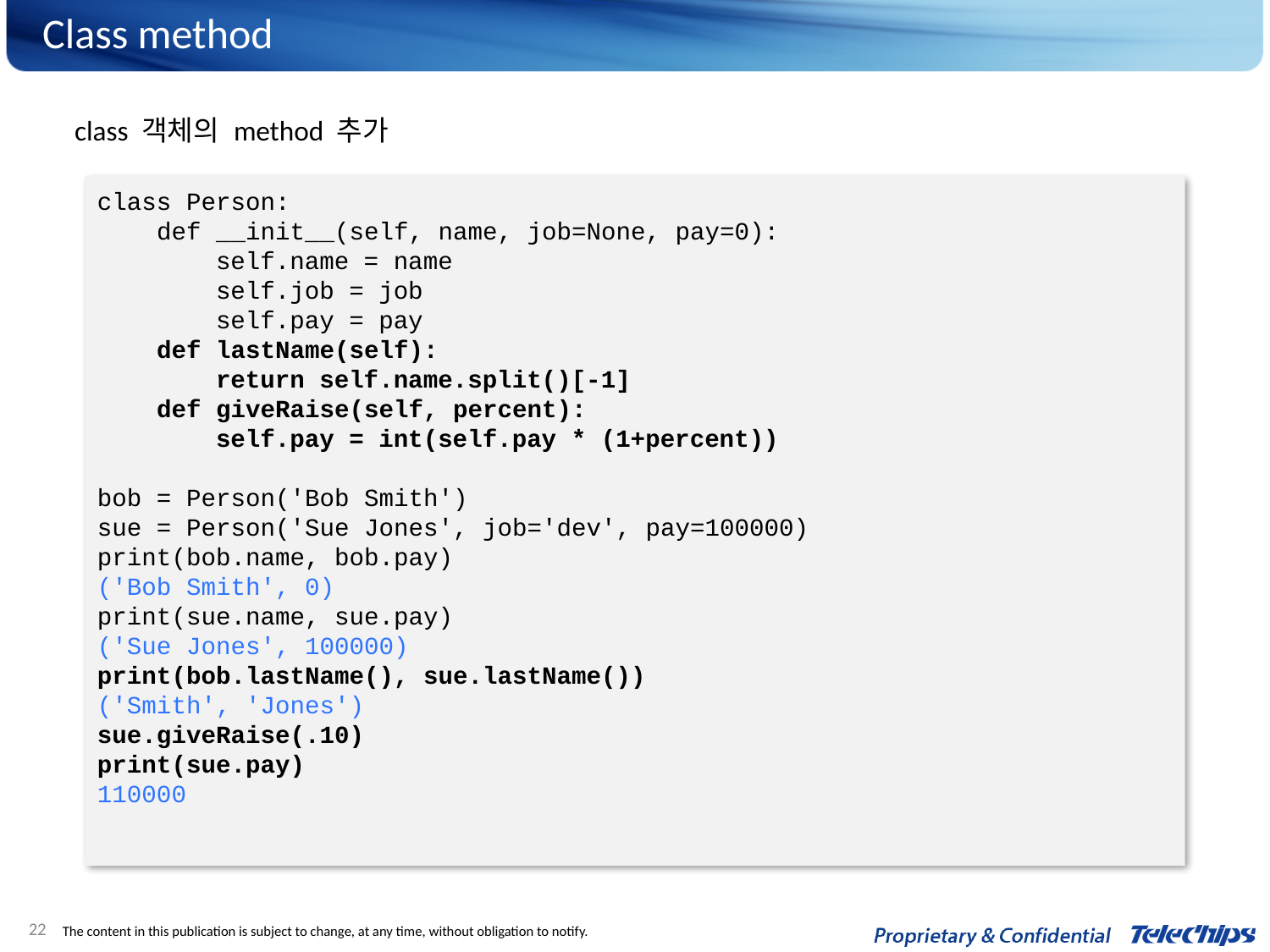

# Class method
class 객체의 method 추가
class Person:
    def __init__(self, name, job=None, pay=0):
        self.name = name
        self.job = job
        self.pay = pay
    def lastName(self):
        return self.name.split()[-1]
    def giveRaise(self, percent):
        self.pay = int(self.pay * (1+percent))

bob = Person('Bob Smith')
sue = Person('Sue Jones', job='dev', pay=100000)
print(bob.name, bob.pay)
('Bob Smith', 0)
print(sue.name, sue.pay)
('Sue Jones', 100000)
print(bob.lastName(), sue.lastName())
('Smith', 'Jones')
sue.giveRaise(.10)
print(sue.pay)
110000

22